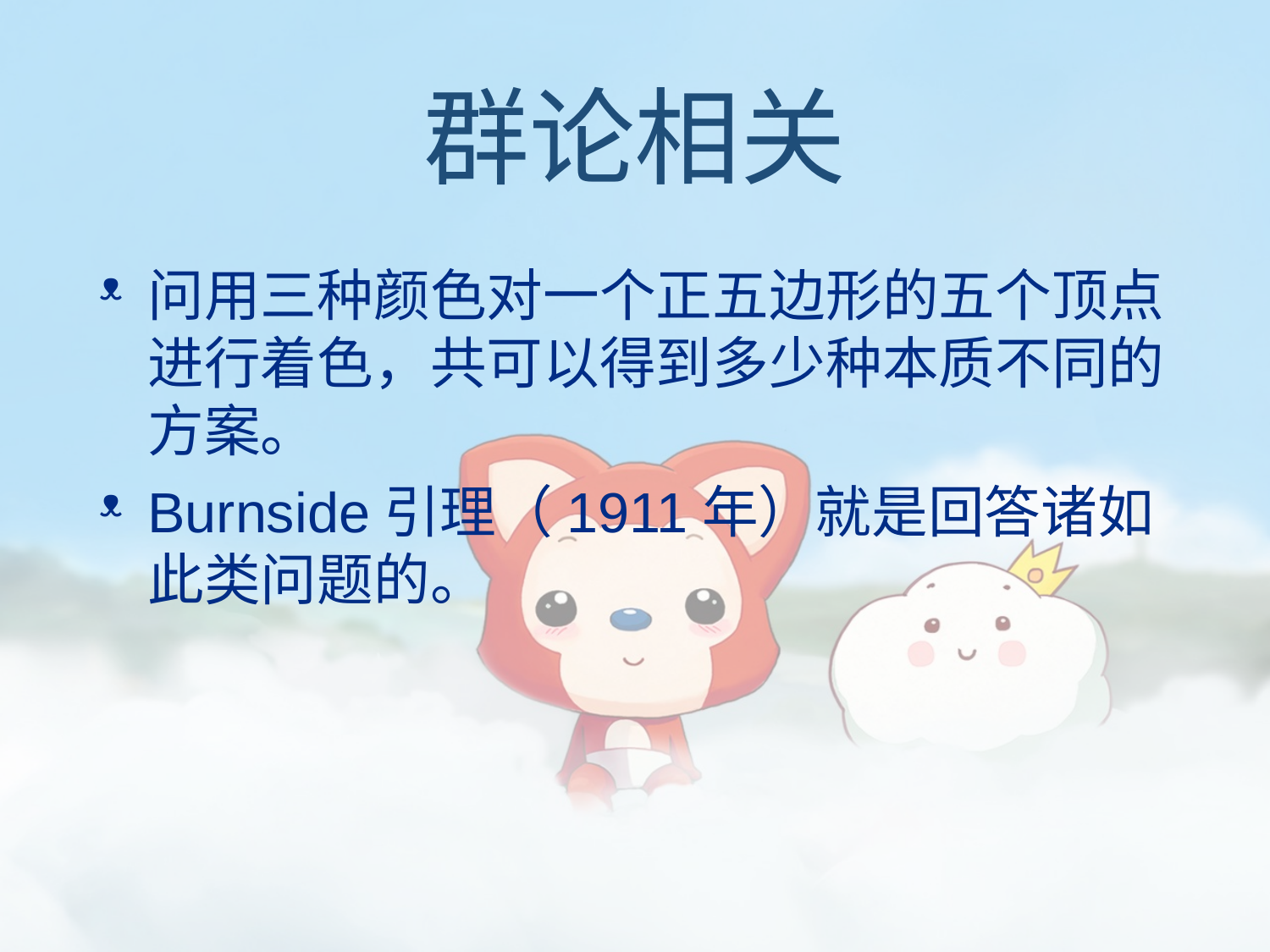

# 群论相关
问用三种颜色对一个正五边形的五个顶点进行着色，共可以得到多少种本质不同的方案。
Burnside引理（1911年）就是回答诸如此类问题的。

143